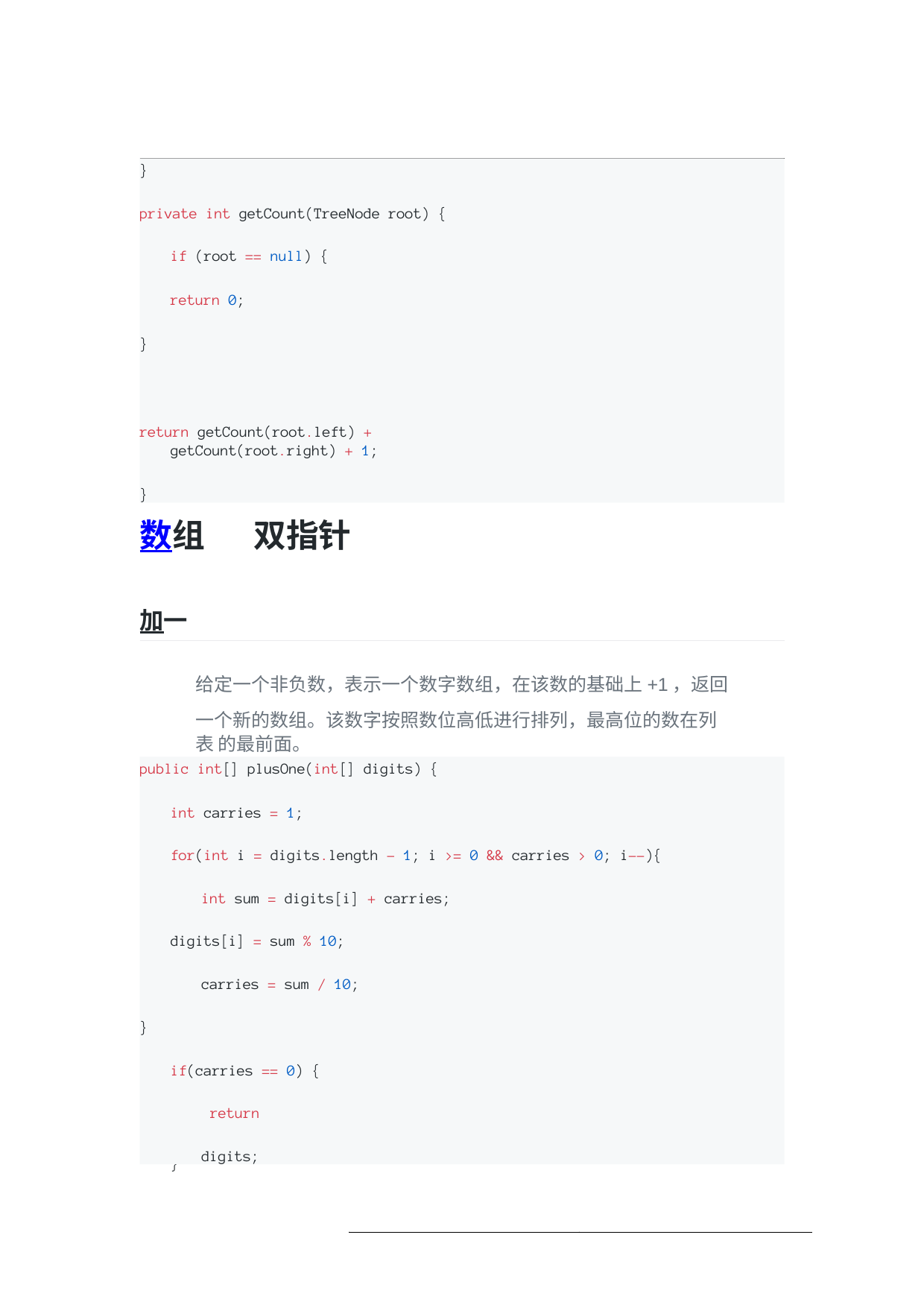

}
private int getCount(TreeNode root) {  if (root == null) {

return 0;

}

return getCount(root.left) + getCount(root.right) + 1;

}
数组 	双指针

加一

给定一个非负数，表示一个数字数组，在该数的基础上+1，返回
一个新的数组。该数字按照数位高低进行排列，最高位的数在列表 的最前面。
public int[] plusOne(int[] digits) {

int carries = 1;
for(int i = digits.length - 1; i >= 0 && carries > 0; i--){  int sum = digits[i] + carries;
digits[i] = sum % 10;  carries = sum / 10;

}
if(carries == 0) {  return digits;
}